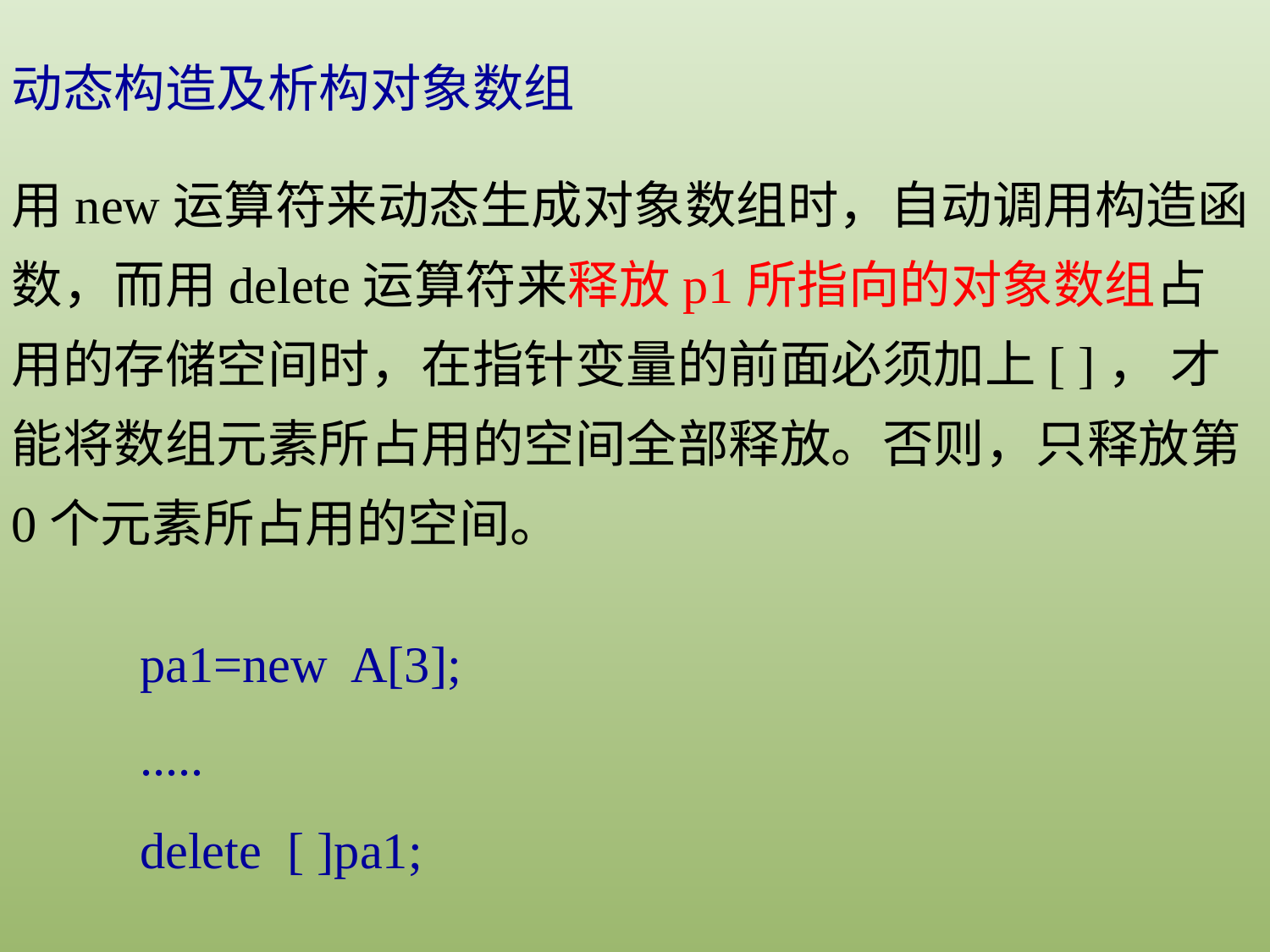

动态构造及析构对象数组
用new运算符来动态生成对象数组时，自动调用构造函数，而用delete运算符来释放p1所指向的对象数组占用的存储空间时，在指针变量的前面必须加上[ ]， 才能将数组元素所占用的空间全部释放。否则，只释放第0个元素所占用的空间。
pa1=new  A[3];
.....
delete  [ ]pa1;
685